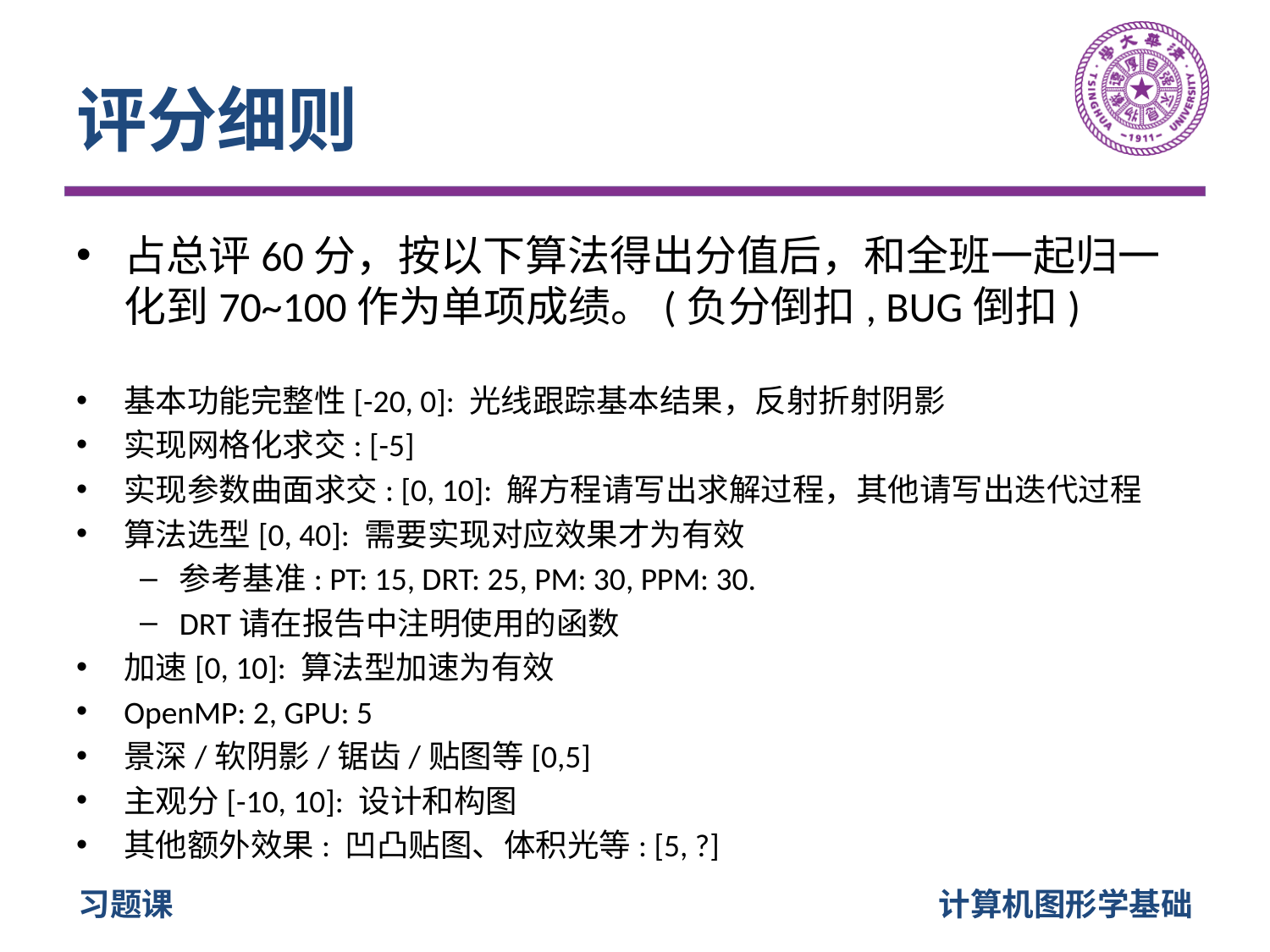

# 评分细则
占总评60分，按以下算法得出分值后，和全班一起归一化到70~100作为单项成绩。(负分倒扣, BUG倒扣)

基本功能完整性[-20, 0]: 光线跟踪基本结果，反射折射阴影
实现网格化求交: [-5]
实现参数曲面求交: [0, 10]: 解方程请写出求解过程，其他请写出迭代过程
算法选型[0, 40]: 需要实现对应效果才为有效
参考基准: PT: 15, DRT: 25, PM: 30, PPM: 30.
DRT请在报告中注明使用的函数
加速[0, 10]: 算法型加速为有效
OpenMP: 2, GPU: 5
景深/软阴影/锯齿/贴图等[0,5]
主观分[-10, 10]: 设计和构图
其他额外效果: 凹凸贴图、体积光等: [5, ?]